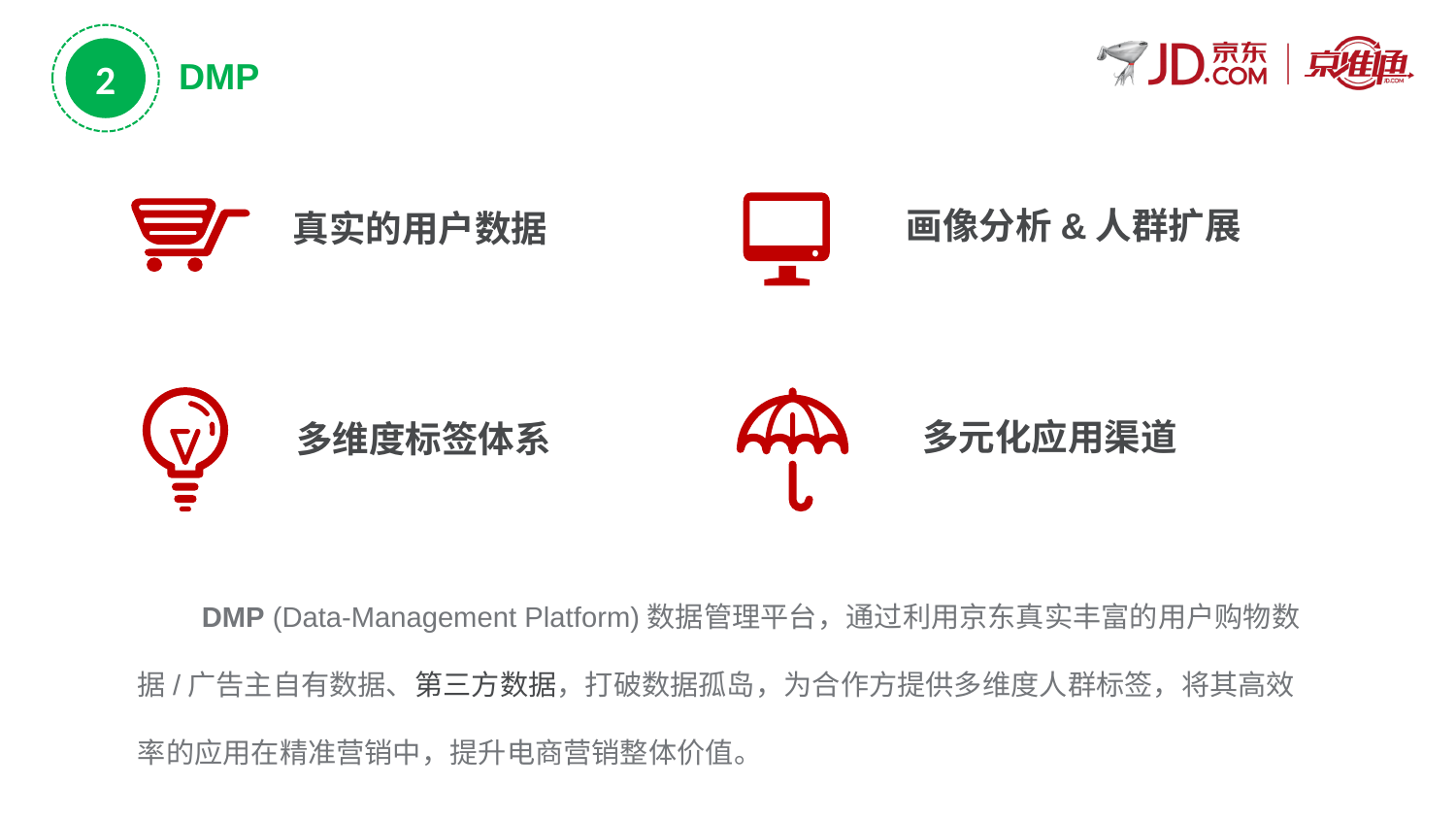

2
DMP

画像分析&人群扩展

真实的用户数据

多维度标签体系

多元化应用渠道
        DMP (Data-Management Platform)数据管理平台，通过利用京东真实丰富的用户购物数据/广告主自有数据、第三方数据，打破数据孤岛，为合作方提供多维度人群标签，将其高效率的应用在精准营销中，提升电商营销整体价值。